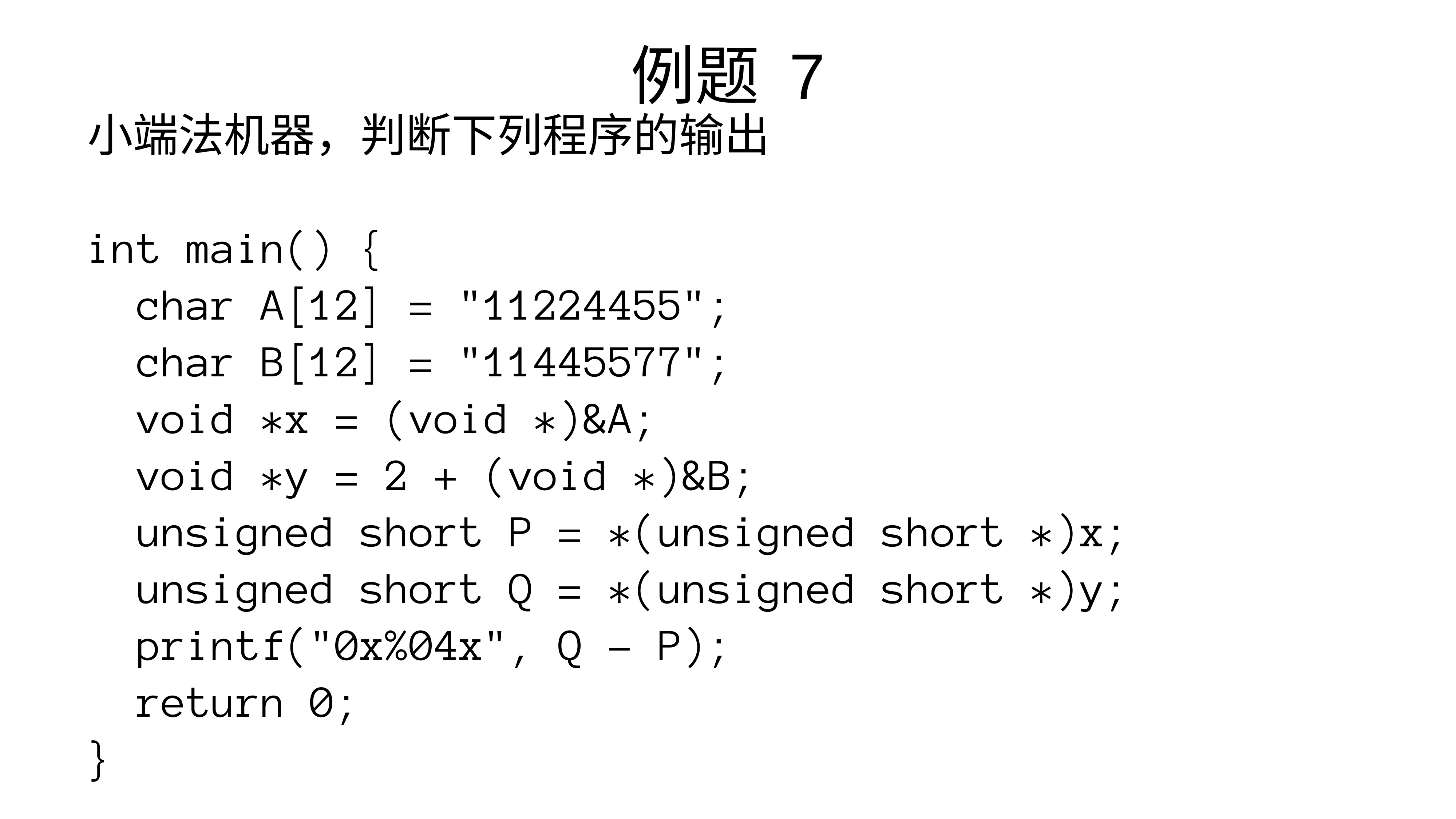

例题 7
小端法机器，判断下列程序的输出

int main() {
  char A[12] = "11224455";
  char B[12] = "11445577";
  void *x = (void *)&A;
  void *y = 2 + (void *)&B;
  unsigned short P = *(unsigned short *)x;
  unsigned short Q = *(unsigned short *)y;
  printf("0x%04x", Q - P);
  return 0;
}